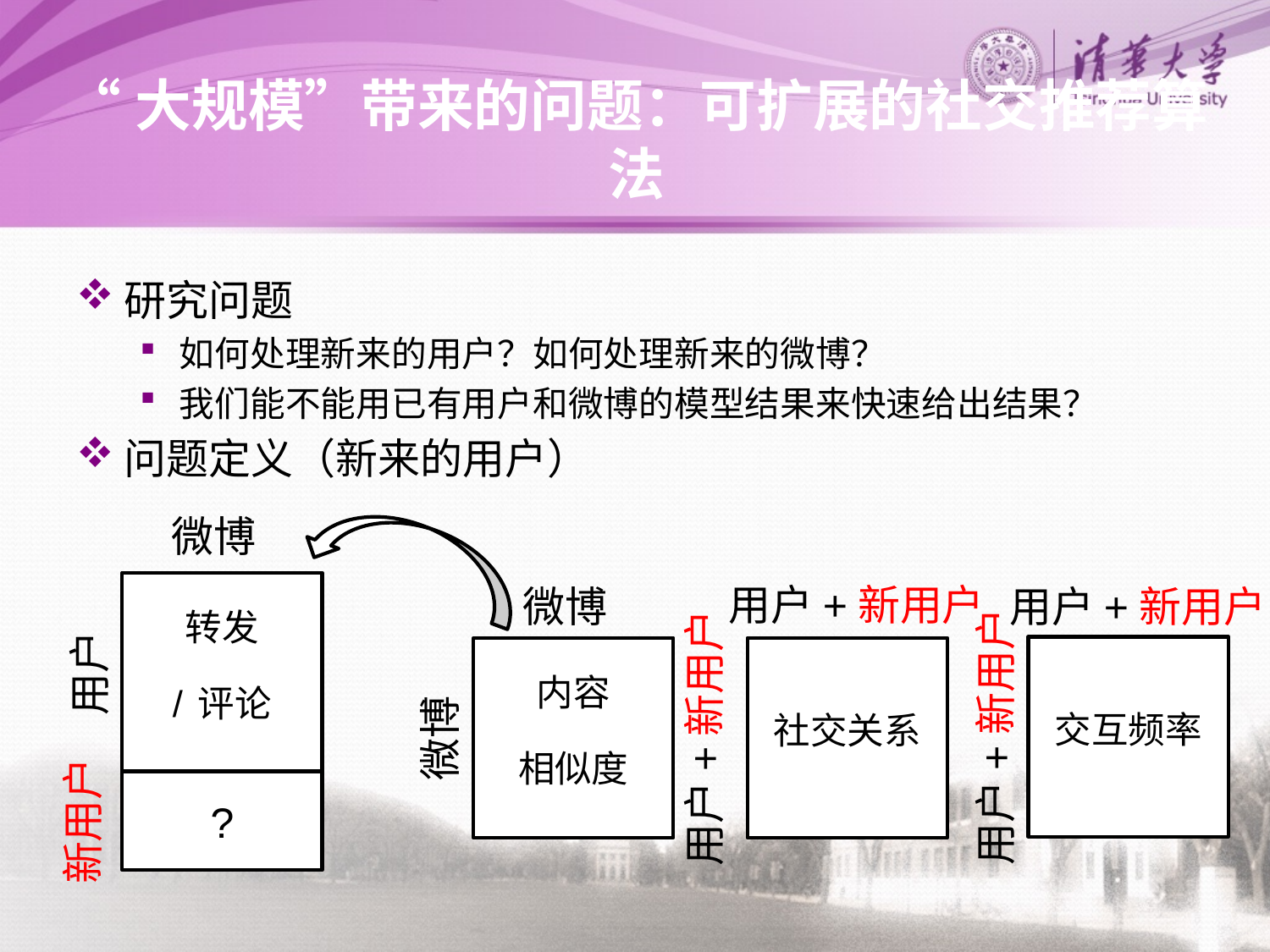

# “大规模”带来的问题：可扩展的社交推荐算法
研究问题
如何处理新来的用户？如何处理新来的微博？
我们能不能用已有用户和微博的模型结果来快速给出结果？
问题定义（新来的用户）
微博

转发
/评论
用户+新用户
微博
用户+新用户
交互频率
内容
相似度
社交关系
用户
用户+新用户
微博
用户+新用户
?
新用户